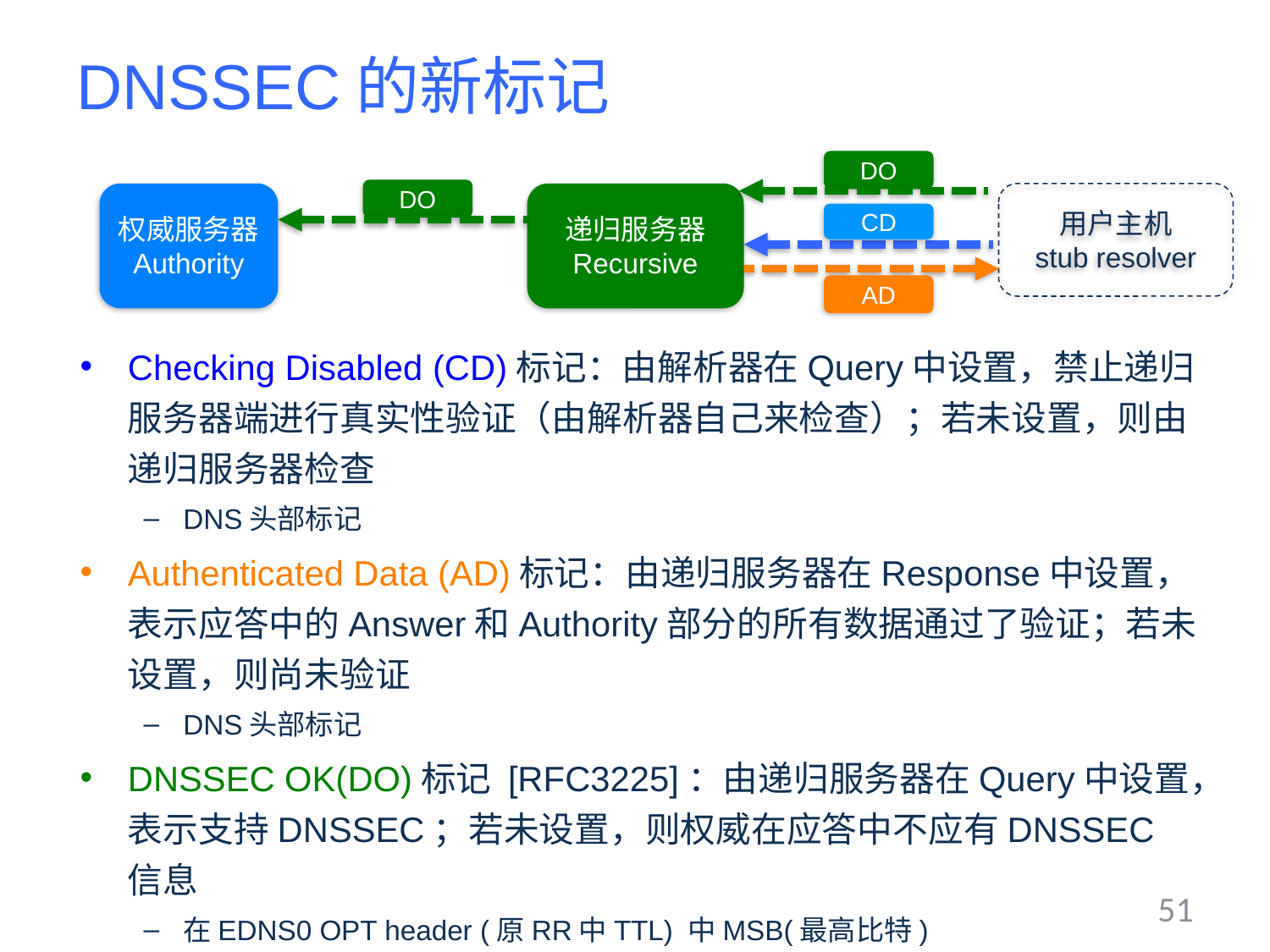

# DNSSEC的新标记
DO
DO
权威服务器
Authority
递归服务器
Recursive
用户主机
stub resolver
CD
AD
Checking Disabled (CD)标记：由解析器在Query中设置，禁止递归服务器端进行真实性验证（由解析器自己来检查）；若未设置，则由递归服务器检查
DNS头部标记
Authenticated Data (AD)标记：由递归服务器在Response中设置，表示应答中的Answer和Authority部分的所有数据通过了验证；若未设置，则尚未验证
DNS头部标记
DNSSEC OK(DO)标记 [RFC3225]：由递归服务器在Query中设置，表示支持DNSSEC；若未设置，则权威在应答中不应有DNSSEC信息
在EDNS0 OPT header (原RR中TTL) 中MSB(最高比特)
51